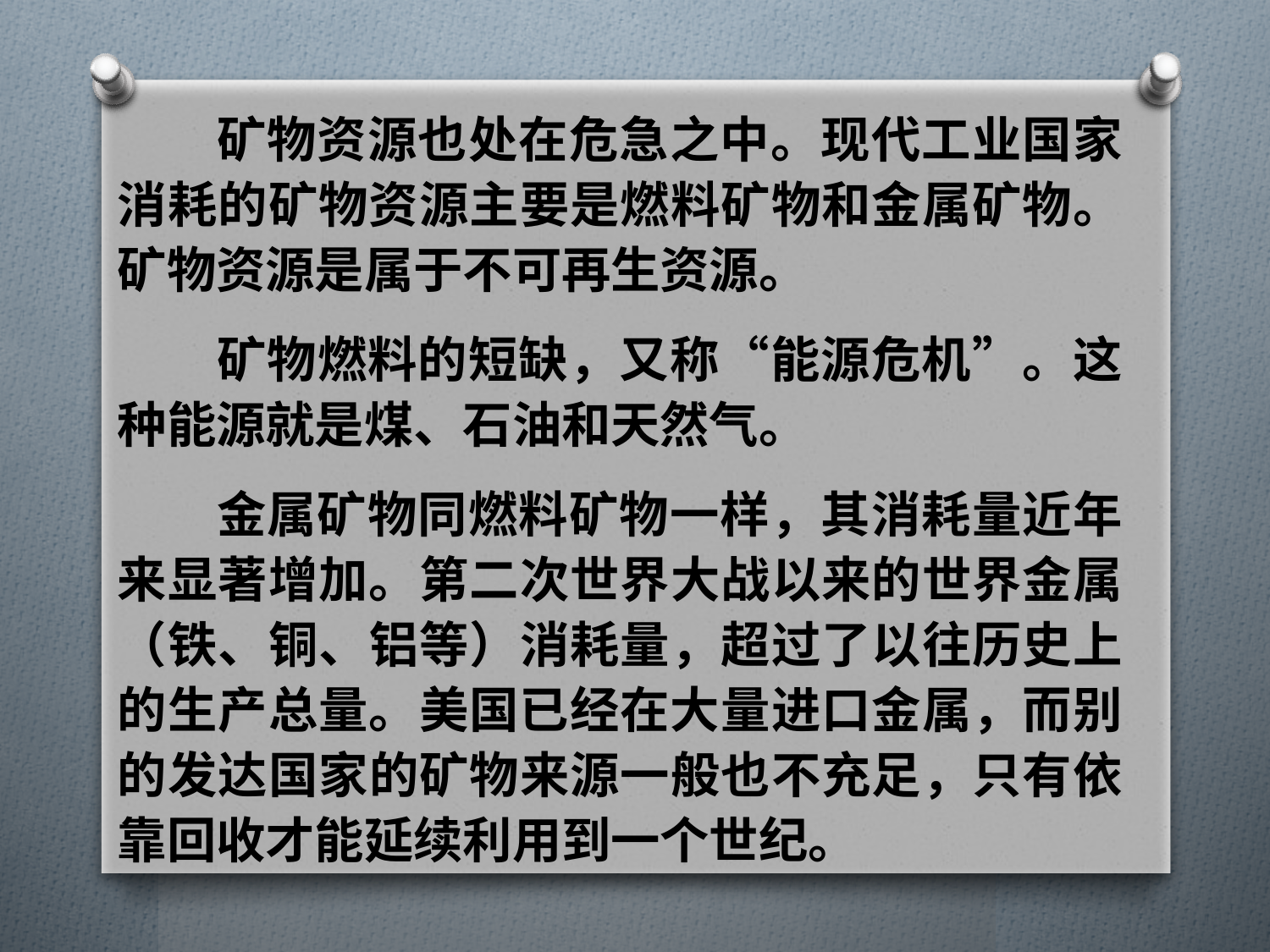

矿物资源也处在危急之中。现代工业国家消耗的矿物资源主要是燃料矿物和金属矿物。矿物资源是属于不可再生资源。
       矿物燃料的短缺，又称“能源危机”。这种能源就是煤、石油和天然气。
       金属矿物同燃料矿物一样，其消耗量近年来显著增加。第二次世界大战以来的世界金属（铁、铜、铝等）消耗量，超过了以往历史上的生产总量。美国已经在大量进口金属，而别的发达国家的矿物来源一般也不充足，只有依靠回收才能延续利用到一个世纪。